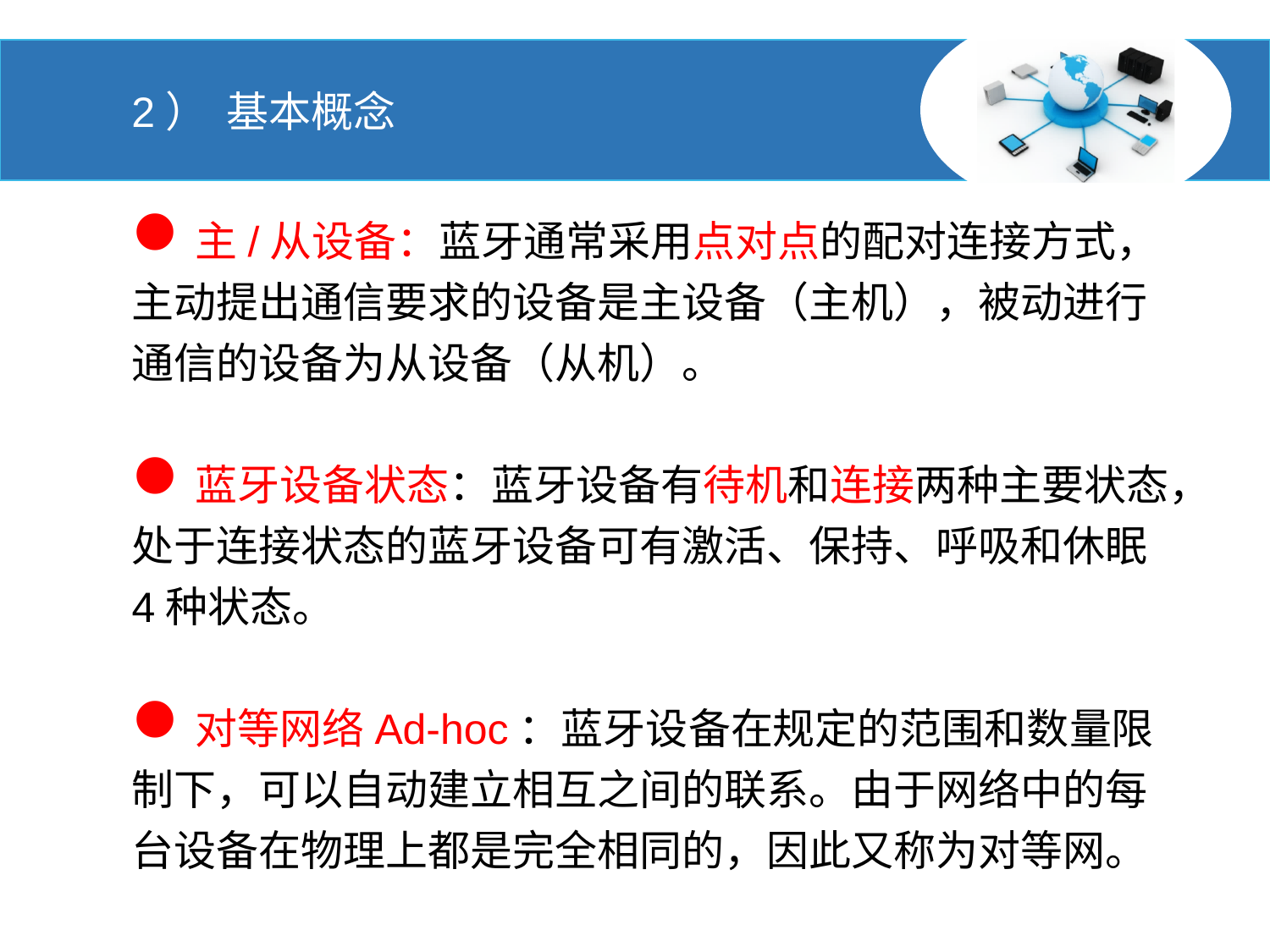

2）  基本概念
主/从设备：蓝牙通常采用点对点的配对连接方式，主动提出通信要求的设备是主设备（主机），被动进行通信的设备为从设备（从机）。

蓝牙设备状态：蓝牙设备有待机和连接两种主要状态，处于连接状态的蓝牙设备可有激活、保持、呼吸和休眠4种状态。

对等网络Ad-hoc：蓝牙设备在规定的范围和数量限制下，可以自动建立相互之间的联系。由于网络中的每台设备在物理上都是完全相同的，因此又称为对等网。